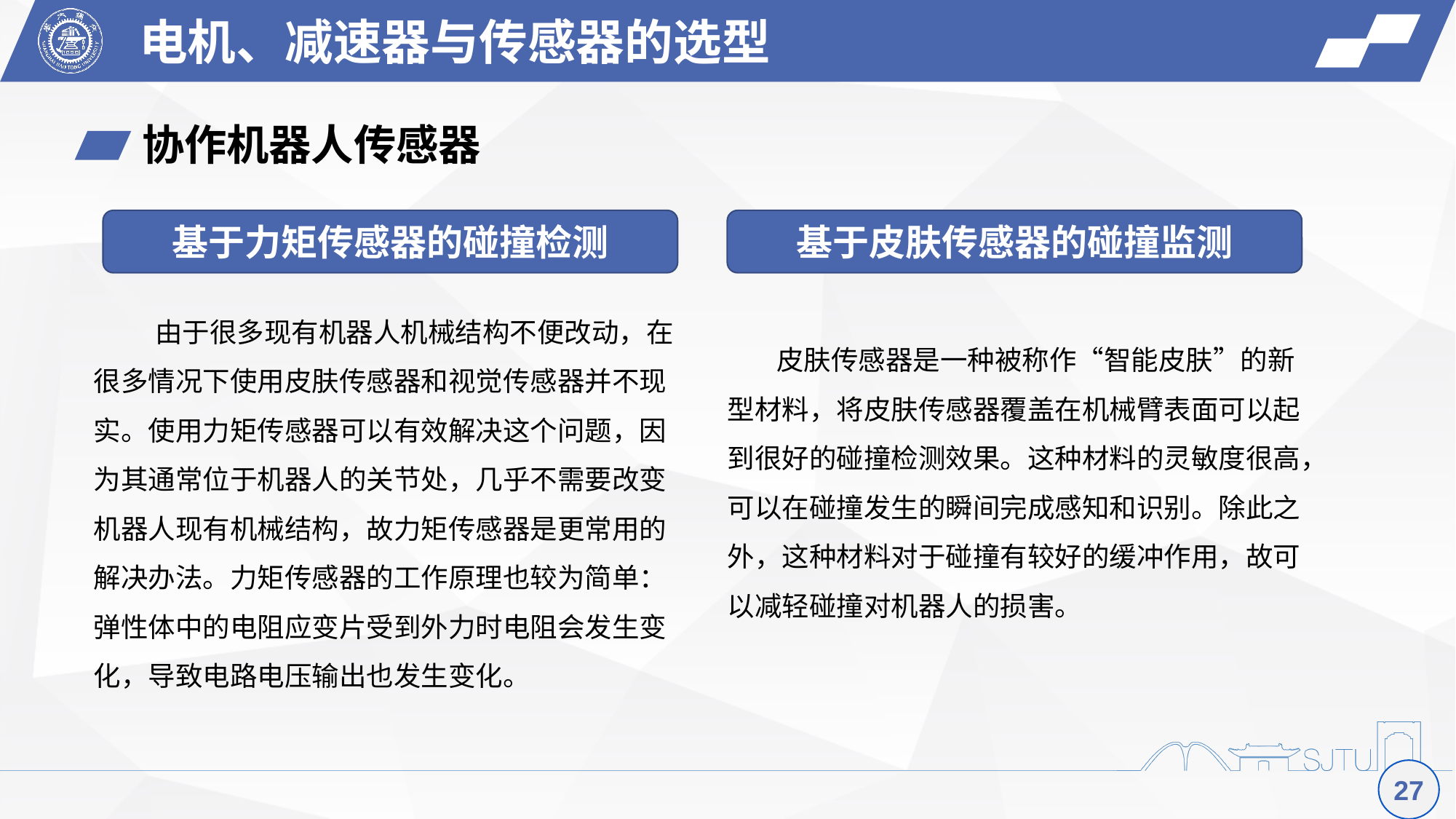

电机、减速器与传感器的选型
协作机器人传感器

基于力矩传感器的碰撞检测
基于皮肤传感器的碰撞监测
   由于很多现有机器人机械结构不便改动，在很多情况下使用皮肤传感器和视觉传感器并不现实。使用力矩传感器可以有效解决这个问题，因为其通常位于机器人的关节处，几乎不需要改变机器人现有机械结构，故力矩传感器是更常用的解决办法。力矩传感器的工作原理也较为简单：弹性体中的电阻应变片受到外力时电阻会发生变化，导致电路电压输出也发生变化。
 皮肤传感器是一种被称作“智能皮肤”的新型材料，将皮肤传感器覆盖在机械臂表面可以起到很好的碰撞检测效果。这种材料的灵敏度很高，可以在碰撞发生的瞬间完成感知和识别。除此之外，这种材料对于碰撞有较好的缓冲作用，故可以减轻碰撞对机器人的损害。

27